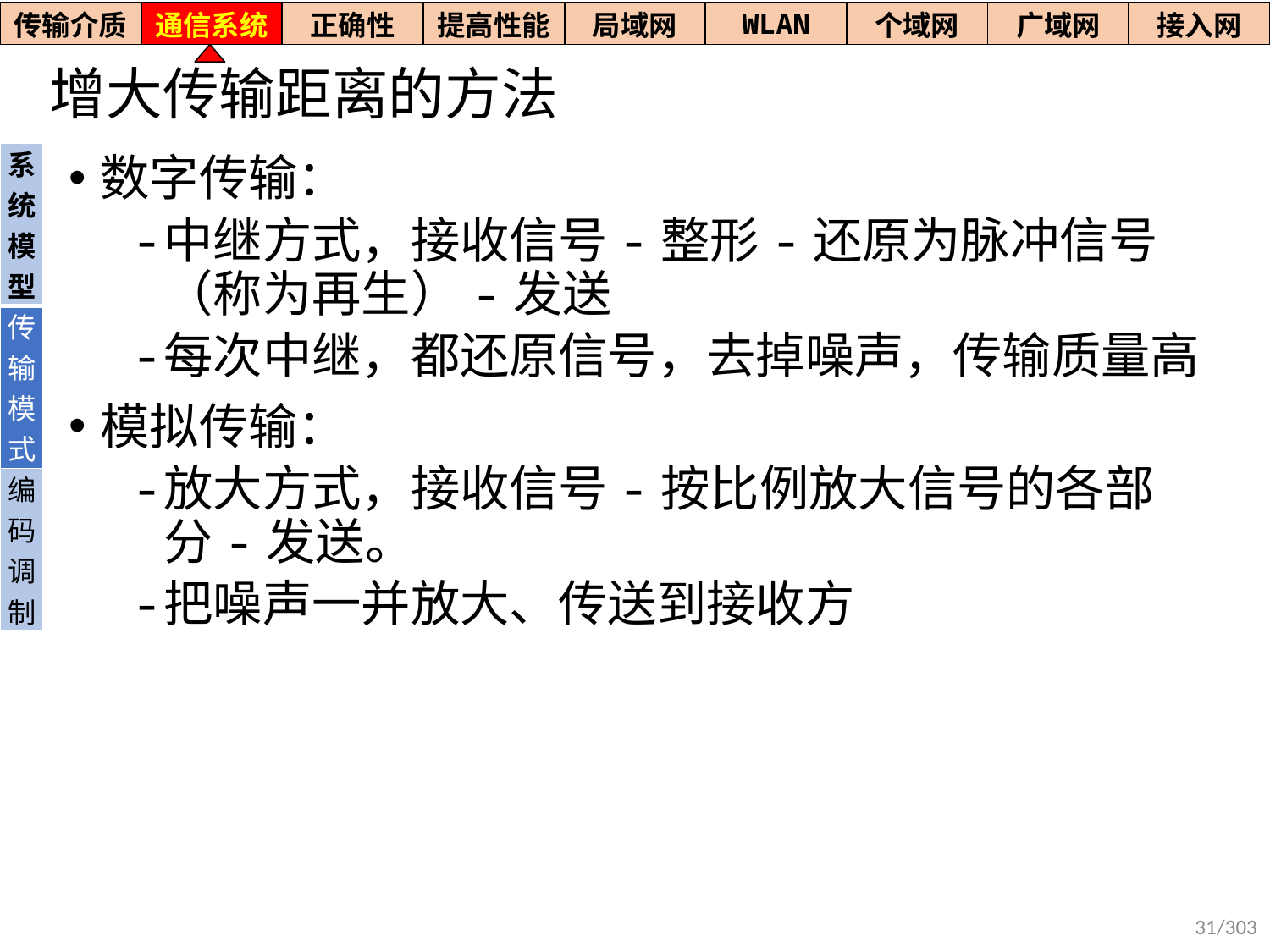

| 传输介质 | 通信系统 | 正确性 | 提高性能 | 局域网 | WLAN | 个域网 | 广域网 | 接入网 |
| --- | --- | --- | --- | --- | --- | --- | --- | --- |

# 增大传输距离的方法
| 系统模型 |
| --- |
| 传输模式 |
| 编码调制 |
数字传输：
中继方式，接收信号-整形-还原为脉冲信号（称为再生）-发送
每次中继，都还原信号，去掉噪声，传输质量高
模拟传输：
放大方式，接收信号-按比例放大信号的各部分-发送。
把噪声一并放大、传送到接收方

31/303